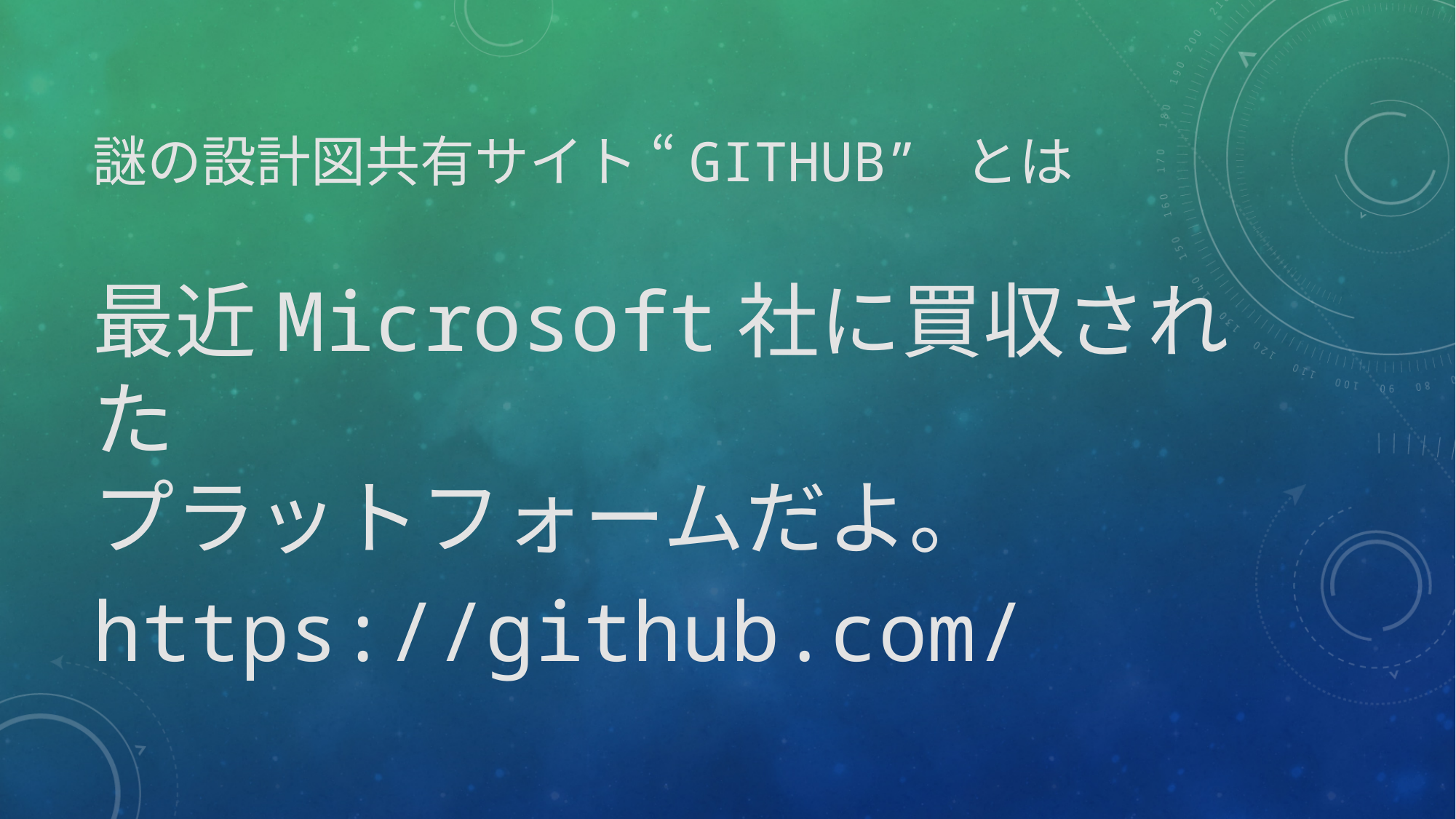

# 謎の設計図共有サイト “GitHub” とは
最近Microsoft社に買収された
プラットフォームだよ。
https://github.com/